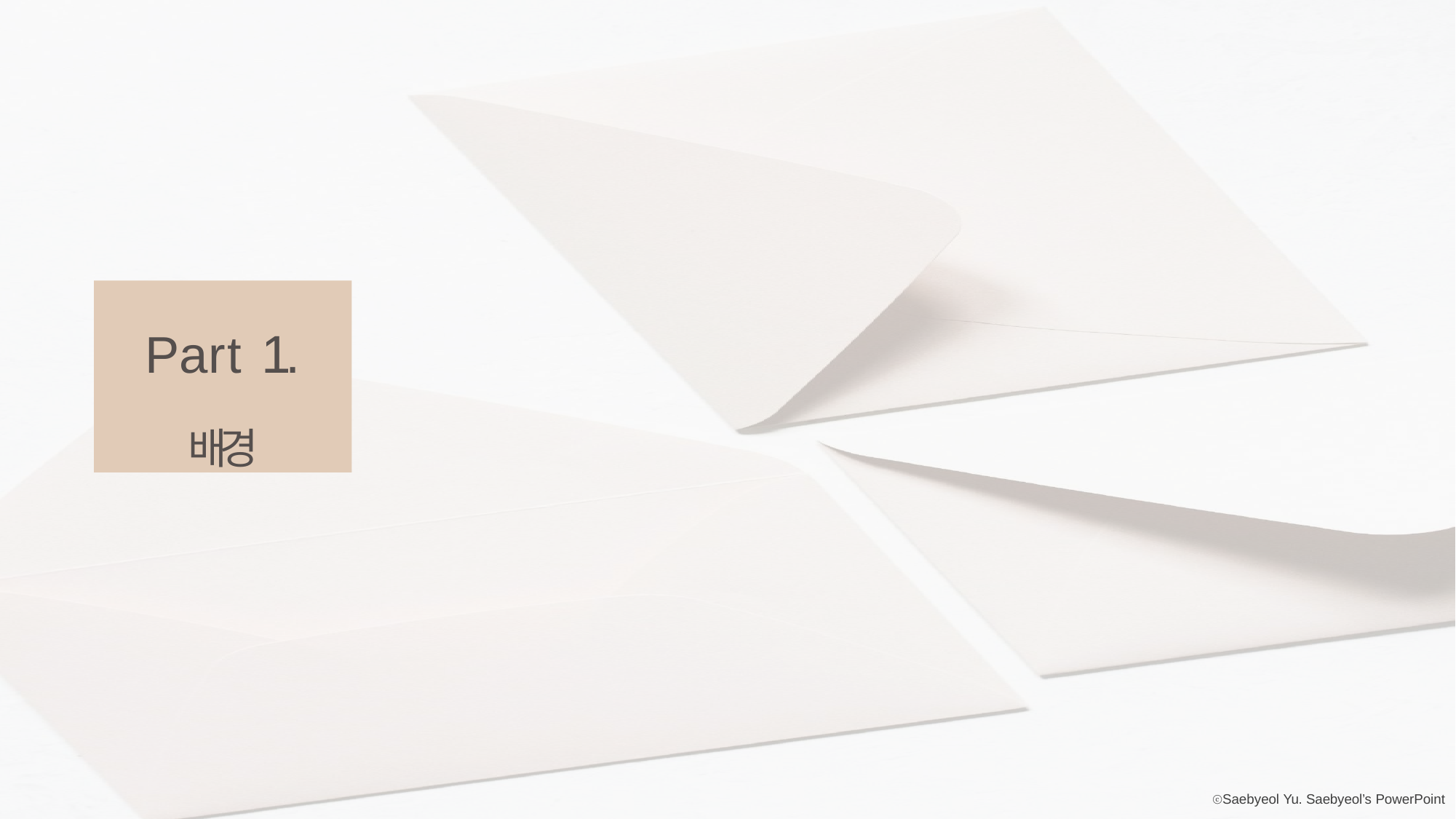

Part 1.
배경
ⓒSaebyeol Yu. Saebyeol’s PowerPoint